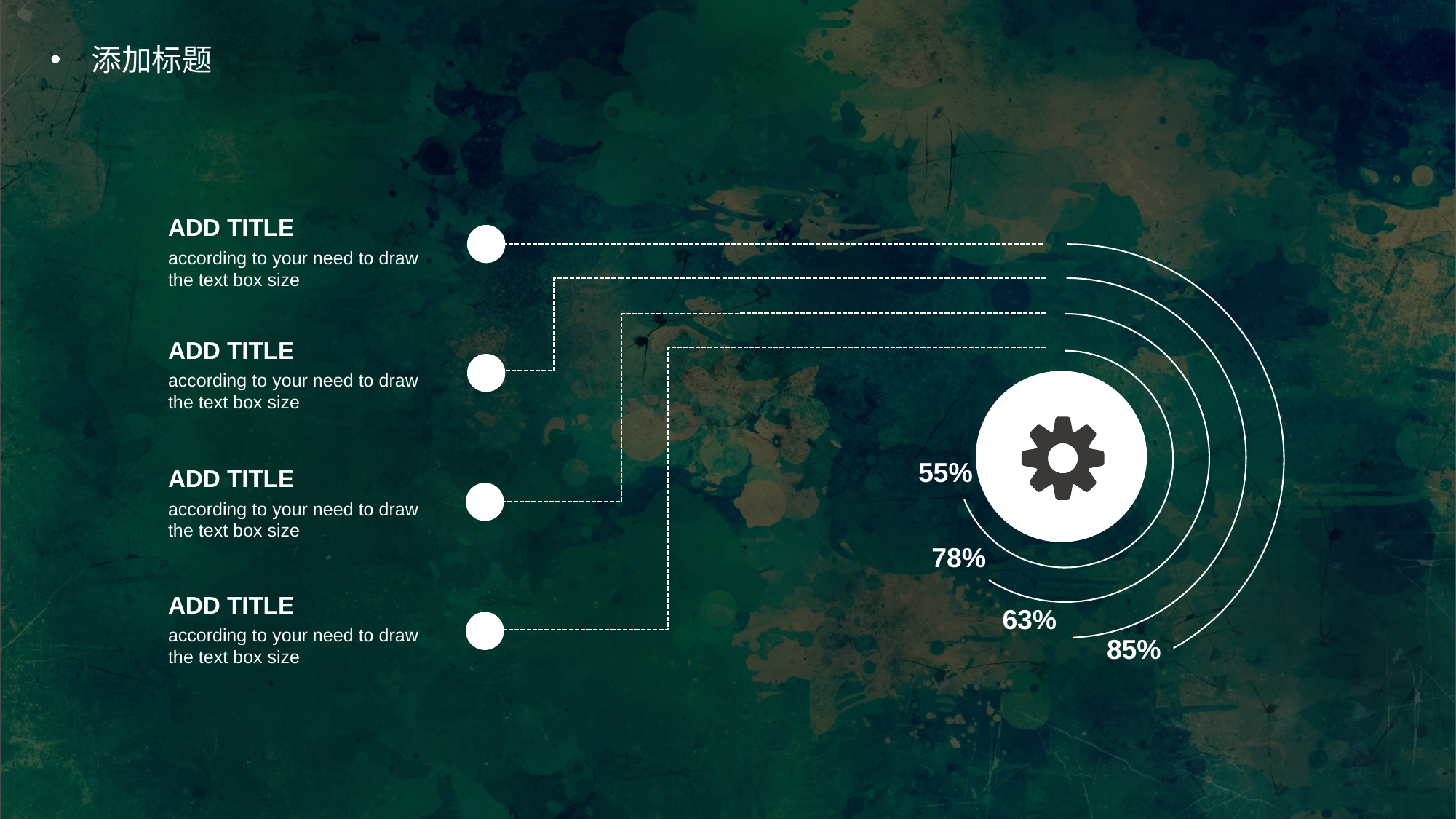

添加标题

ADD TITLE

according to your need to draw the text box size

ADD TITLE

according to your need to draw the text box size

55%
ADD TITLE

according to your need to draw the text box size
78%
ADD TITLE
63%

according to your need to draw the text box size
85%